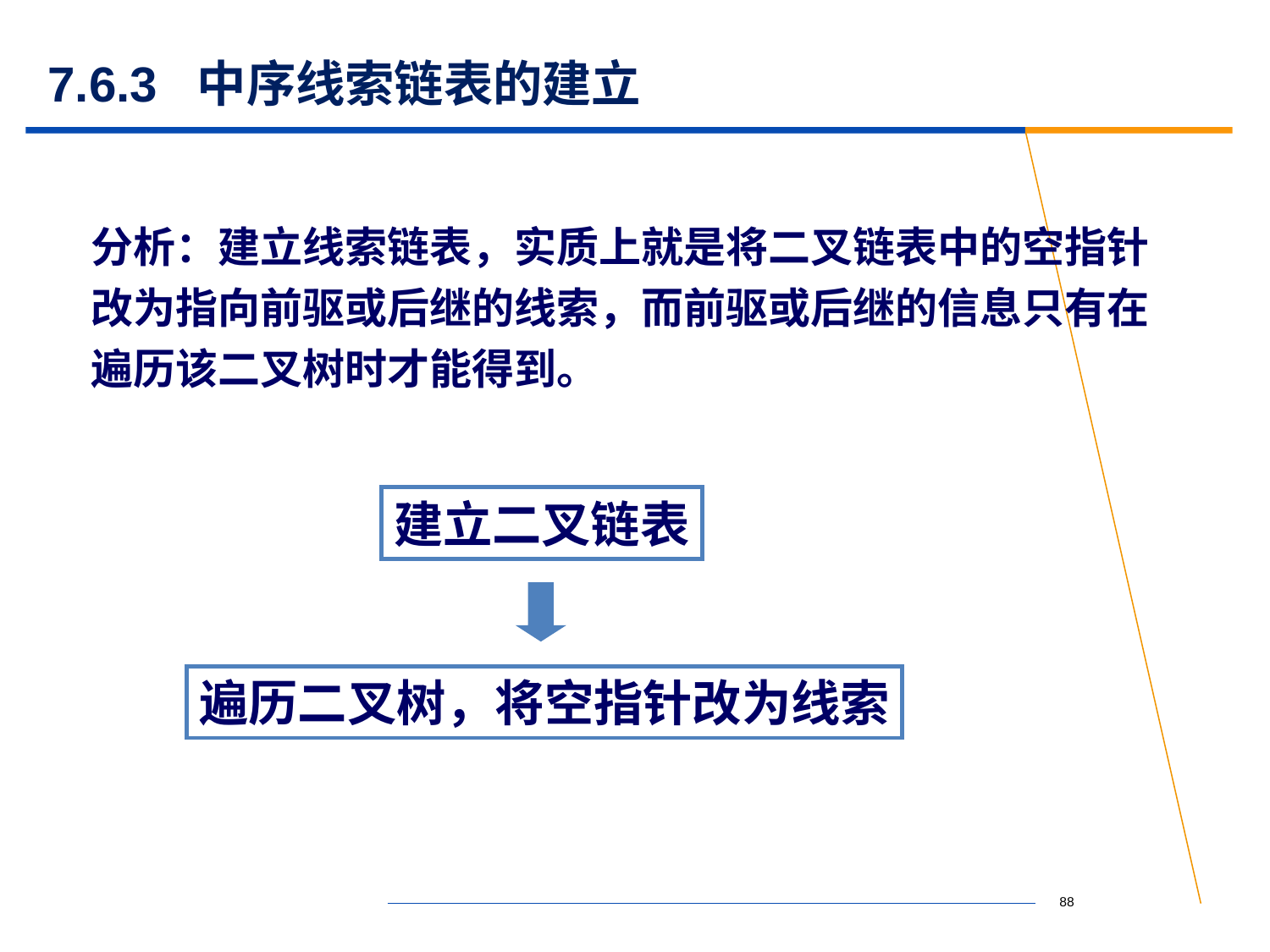

# 7.6.3  中序线索链表的建立
分析：建立线索链表，实质上就是将二叉链表中的空指针改为指向前驱或后继的线索，而前驱或后继的信息只有在遍历该二叉树时才能得到。
建立二叉链表

遍历二叉树，将空指针改为线索